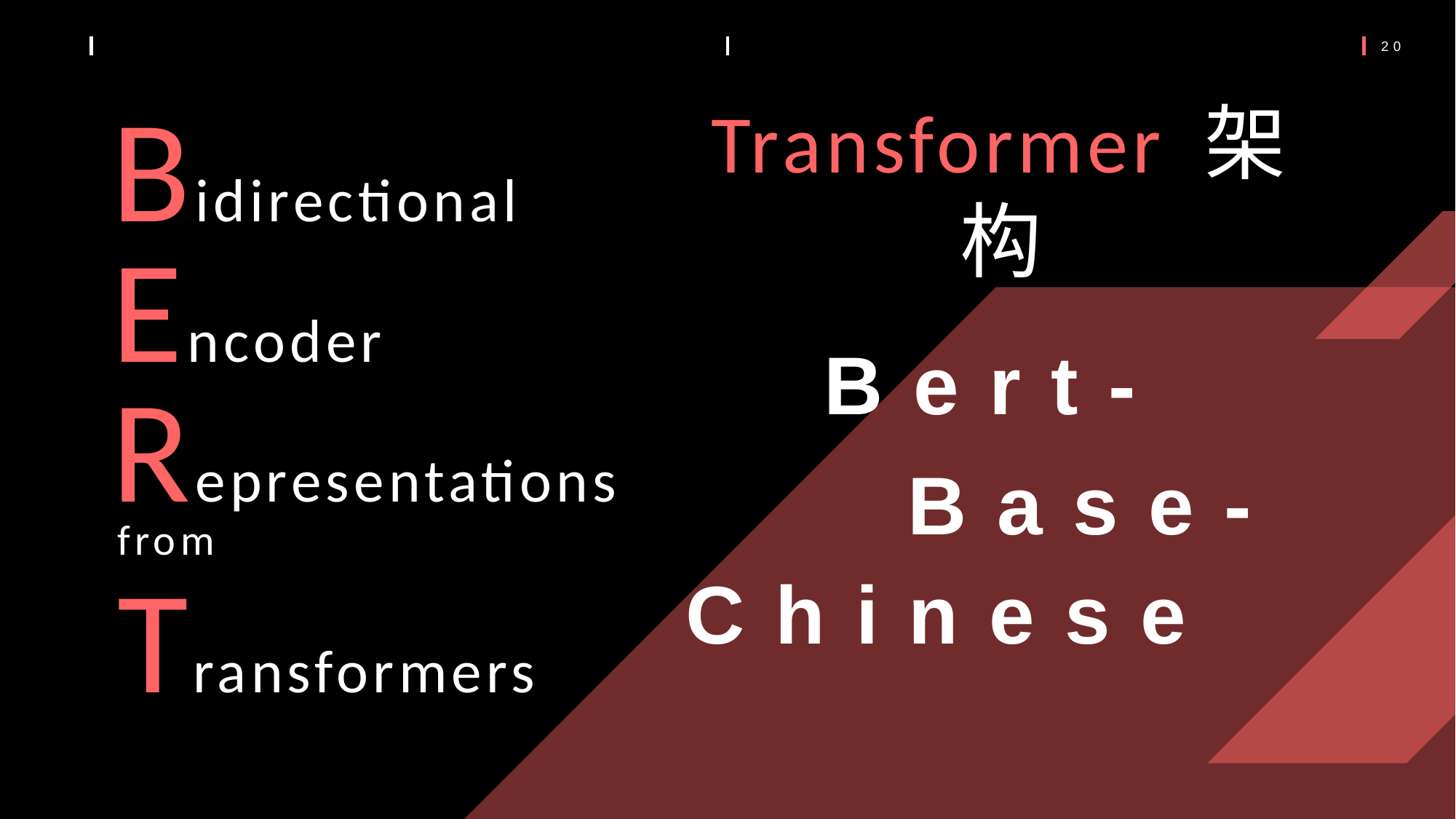

Bidirectional
Encoder
Representations
from
Transformers
Transformer 架构

Bert-
Base-
Chinese